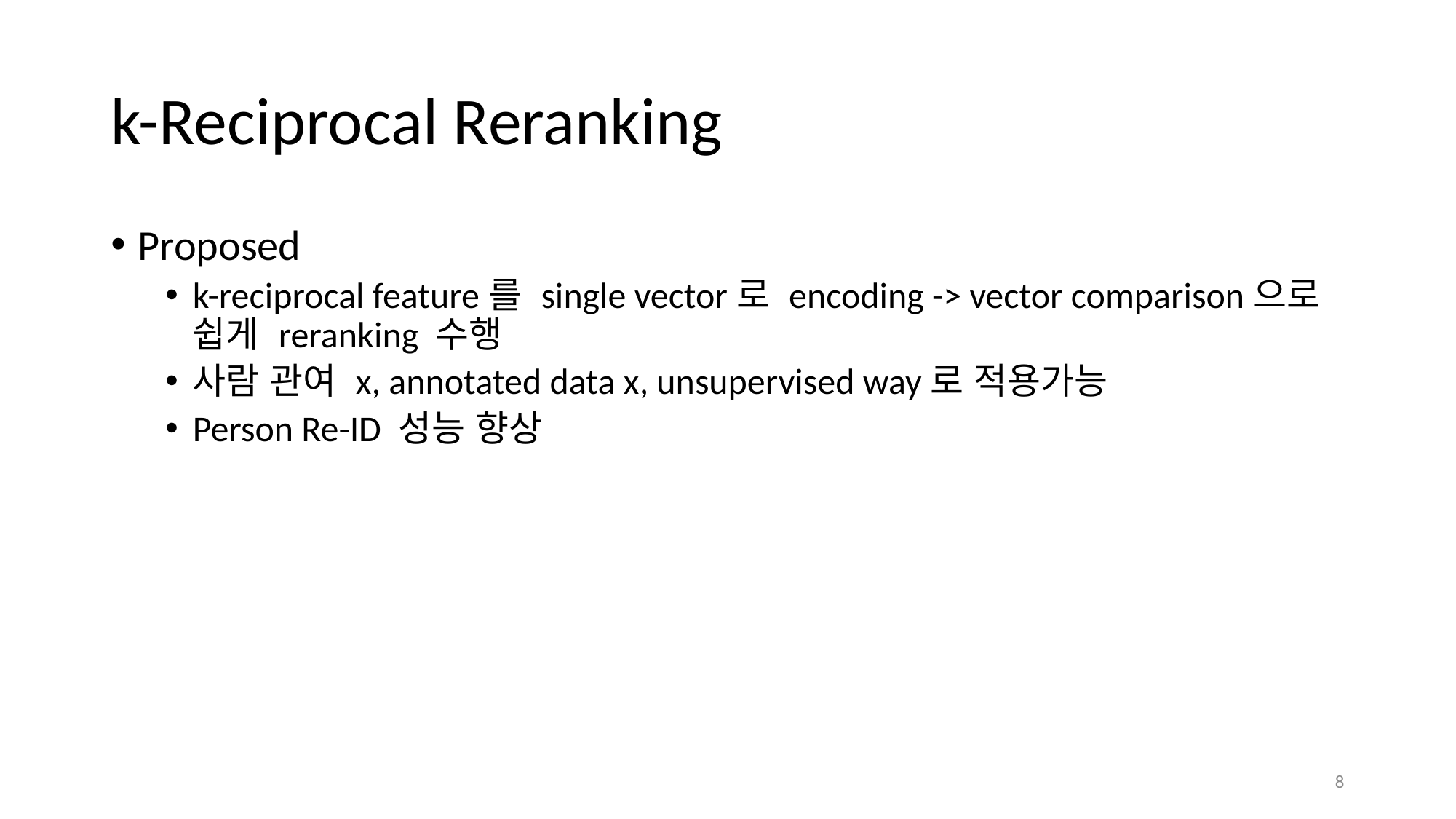

# k-Reciprocal Reranking
Proposed
k-reciprocal feature를 single vector로 encoding -> vector comparison으로 쉽게 reranking 수행
사람 관여 x, annotated data x, unsupervised way로 적용가능
Person Re-ID 성능 향상

8